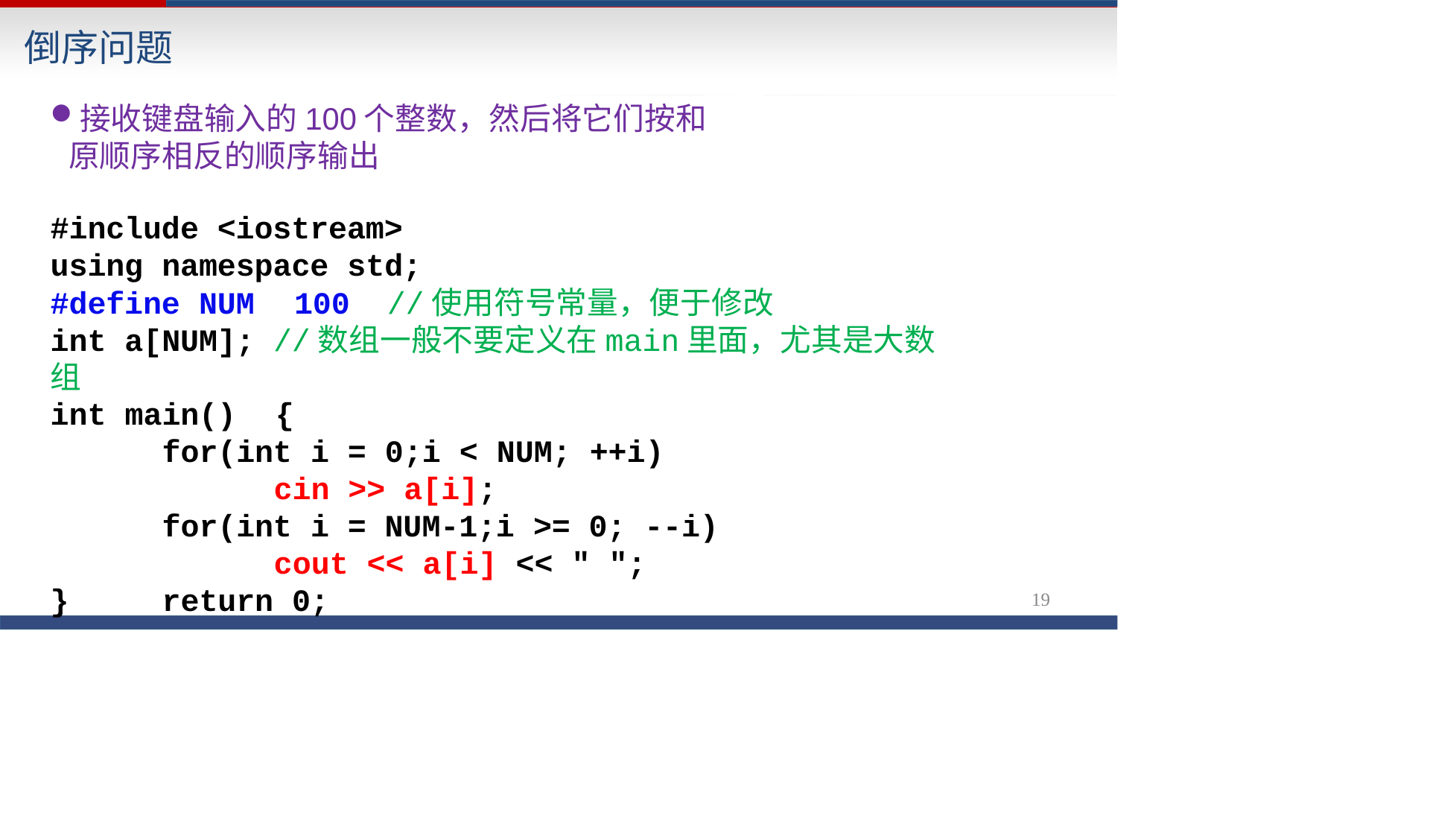

# 倒序问题
接收键盘输入的100个整数，然后将它们按和
原顺序相反的顺序输出
#include <iostream>
using namespace std;
#define NUM	100	//使用符号常量，便于修改
int a[NUM]; //数组一般不要定义在main里面，尤其是大数组
int main()	{
for(int i = 0;i < NUM; ++i)
cin >> a[i];
for(int i = NUM-1;i >= 0; --i)
cout << a[i] << " ";
return 0;
}
19